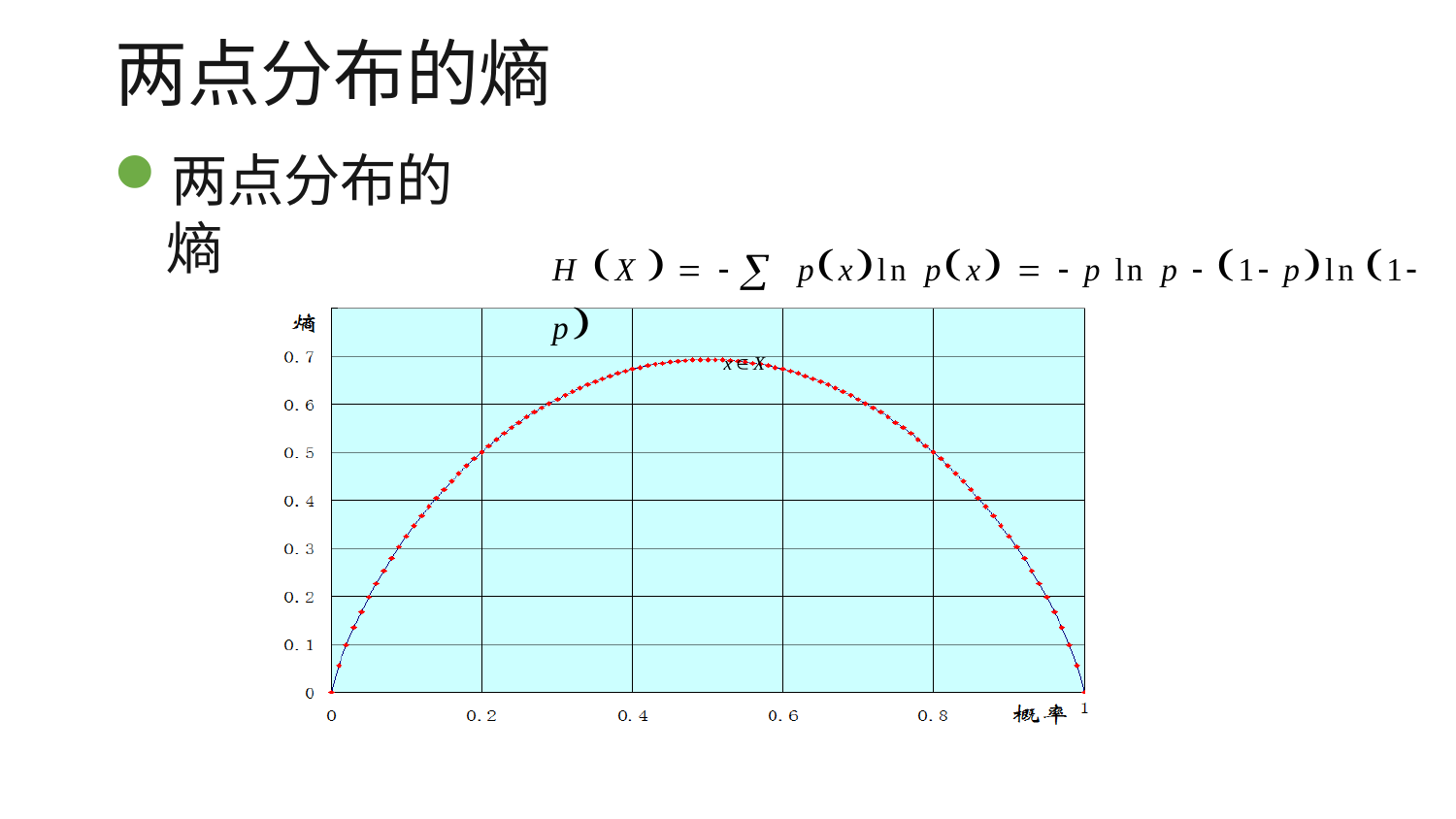

# 两点分布的熵
两点分布的熵
H (X ) = −∑ p(x)ln p(x) = − p ln p − (1− p)ln (1− p)
x∈X